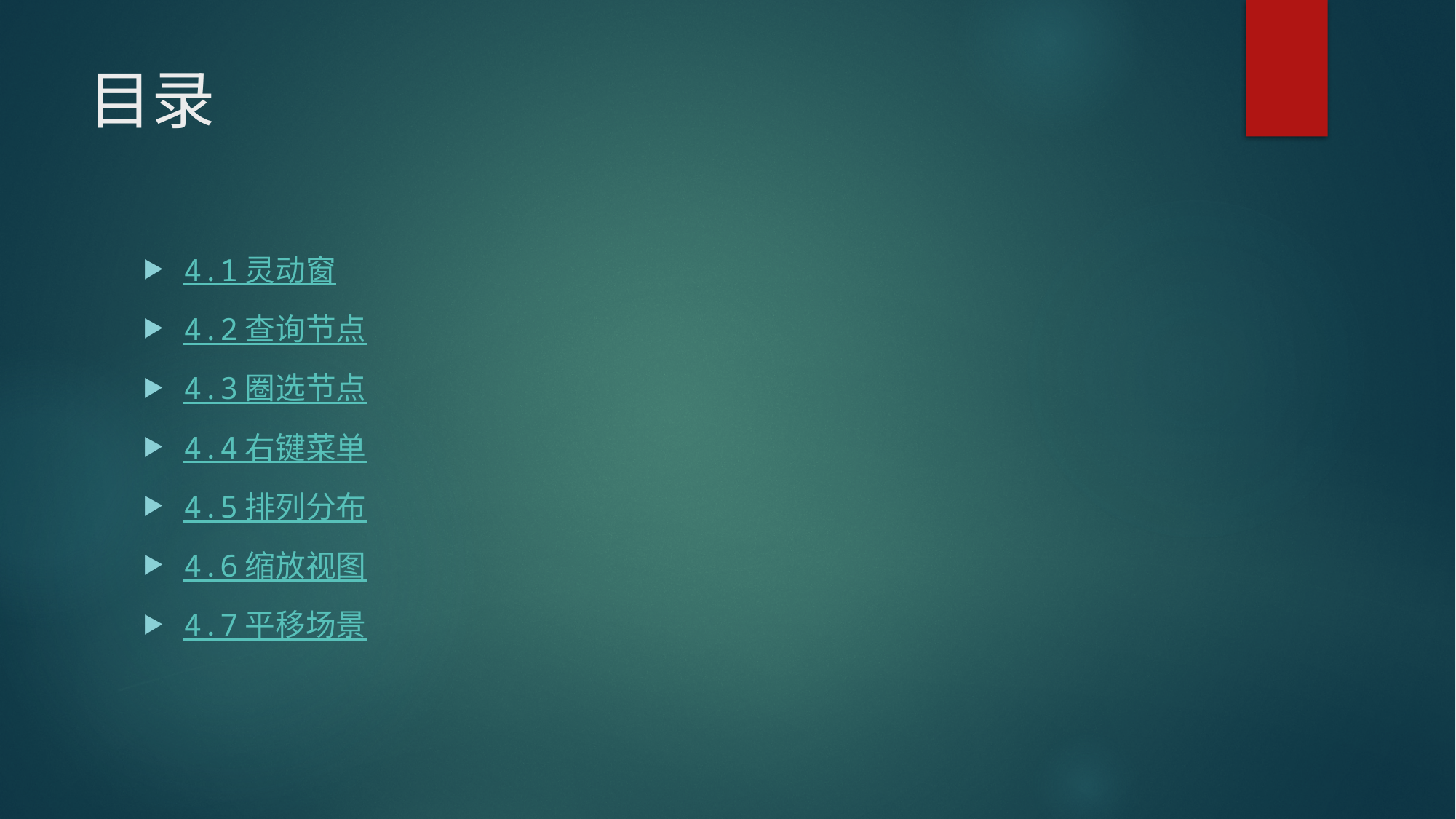

# 目录
4.1 灵动窗
4.2 查询节点
4.3 圈选节点
4.4 右键菜单
4.5 排列分布
4.6 缩放视图
4.7 平移场景